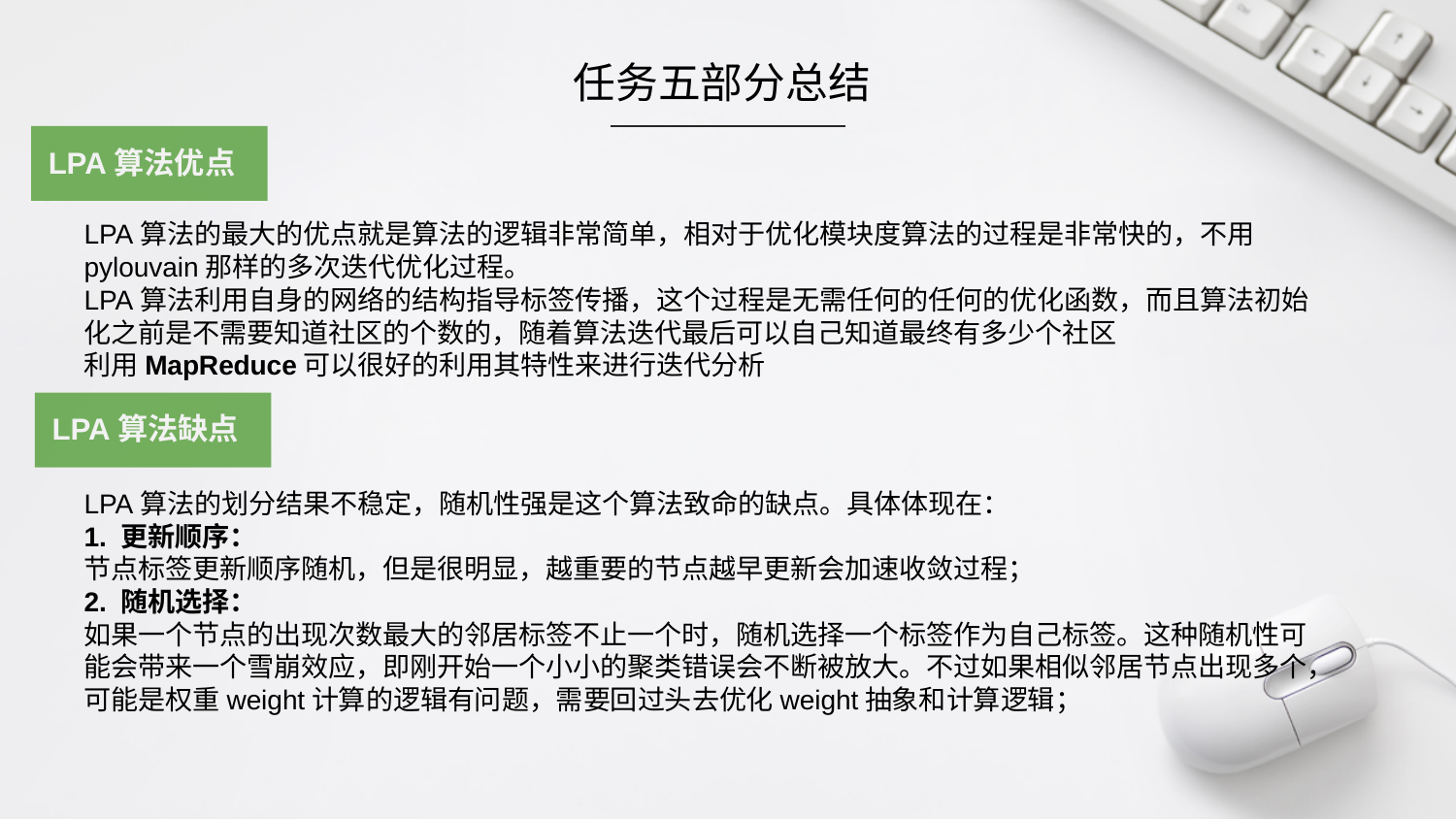

任务五部分总结

LPA算法优点
LPA算法的最大的优点就是算法的逻辑非常简单，相对于优化模块度算法的过程是非常快的，不用pylouvain那样的多次迭代优化过程。
LPA算法利用自身的网络的结构指导标签传播，这个过程是无需任何的任何的优化函数，而且算法初始化之前是不需要知道社区的个数的，随着算法迭代最后可以自己知道最终有多少个社区
利用MapReduce可以很好的利用其特性来进行迭代分析

LPA算法缺点
LPA算法的划分结果不稳定，随机性强是这个算法致命的缺点。具体体现在：
1. 更新顺序：
节点标签更新顺序随机，但是很明显，越重要的节点越早更新会加速收敛过程；
2. 随机选择：
如果一个节点的出现次数最大的邻居标签不止一个时，随机选择一个标签作为自己标签。这种随机性可能会带来一个雪崩效应，即刚开始一个小小的聚类错误会不断被放大。不过如果相似邻居节点出现多个，可能是权重weight计算的逻辑有问题，需要回过头去优化weight抽象和计算逻辑；